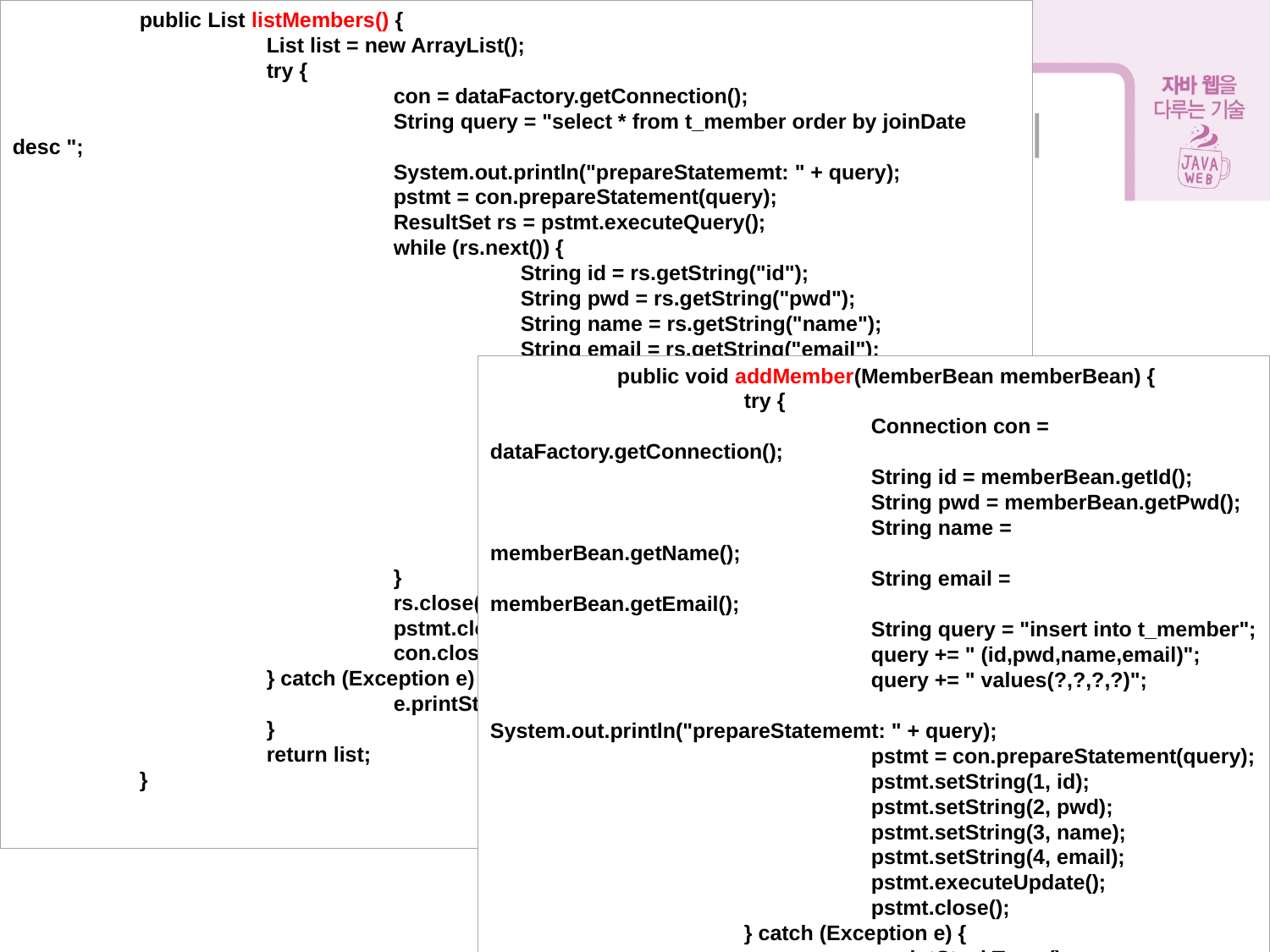

public List listMembers() {
		List list = new ArrayList();
		try {
			con = dataFactory.getConnection();
			String query = "select * from t_member order by joinDate desc ";
			System.out.println("prepareStatememt: " + query);
			pstmt = con.prepareStatement(query);
			ResultSet rs = pstmt.executeQuery();
			while (rs.next()) {
				String id = rs.getString("id");
				String pwd = rs.getString("pwd");
				String name = rs.getString("name");
				String email = rs.getString("email");
				Date joinDate = rs.getDate("joinDate");
				MemberBean vo = new MemberBean();
				vo.setId(id);
				vo.setPwd(pwd);
				vo.setName(name);
				vo.setEmail(email);
				vo.setJoinDate(joinDate);
				list.add(vo);
			}
			rs.close();
			pstmt.close();
			con.close();
		} catch (Exception e) {
			e.printStackTrace();
		}
		return list;
	}

14장 표현 언어와 JSTL
14.12 표현 언어와 JSTL을 이용한 회원 관리
	public void addMember(MemberBean memberBean) {
		try {
			Connection con = dataFactory.getConnection();
			String id = memberBean.getId();
			String pwd = memberBean.getPwd();
			String name = memberBean.getName();
			String email = memberBean.getEmail();
			String query = "insert into t_member";
			query += " (id,pwd,name,email)";
			query += " values(?,?,?,?)";
			System.out.println("prepareStatememt: " + query);
			pstmt = con.prepareStatement(query);
			pstmt.setString(1, id);
			pstmt.setString(2, pwd);
			pstmt.setString(3, name);
			pstmt.setString(4, email);
			pstmt.executeUpdate();
			pstmt.close();
		} catch (Exception e) {
			e.printStackTrace();
		}
	}
}